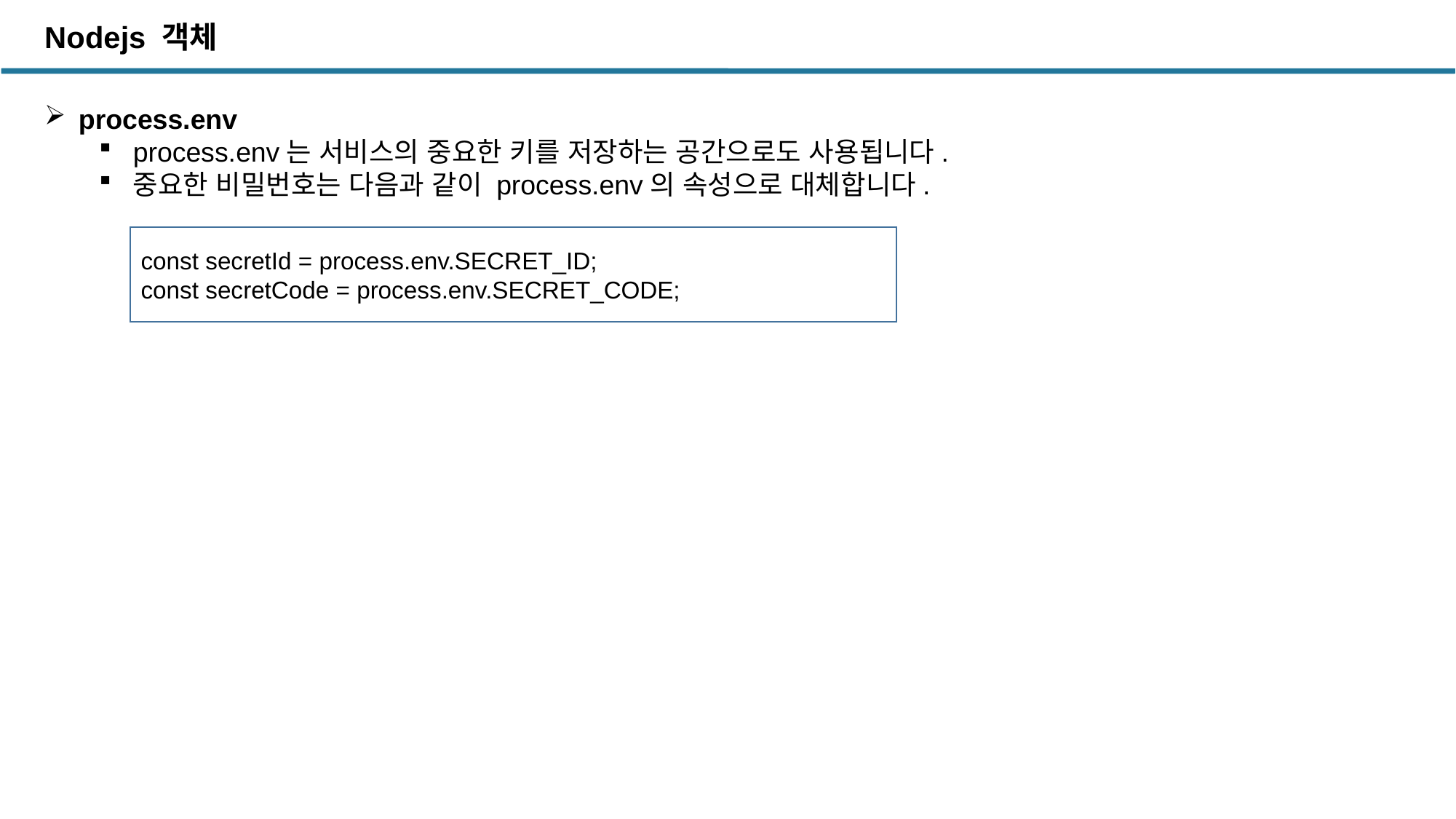

Nodejs 객체
process.env
process.env는 서비스의 중요한 키를 저장하는 공간으로도 사용됩니다.
중요한 비밀번호는 다음과 같이 process.env의 속성으로 대체합니다.
const secretId = process.env.SECRET_ID;
const secretCode = process.env.SECRET_CODE;